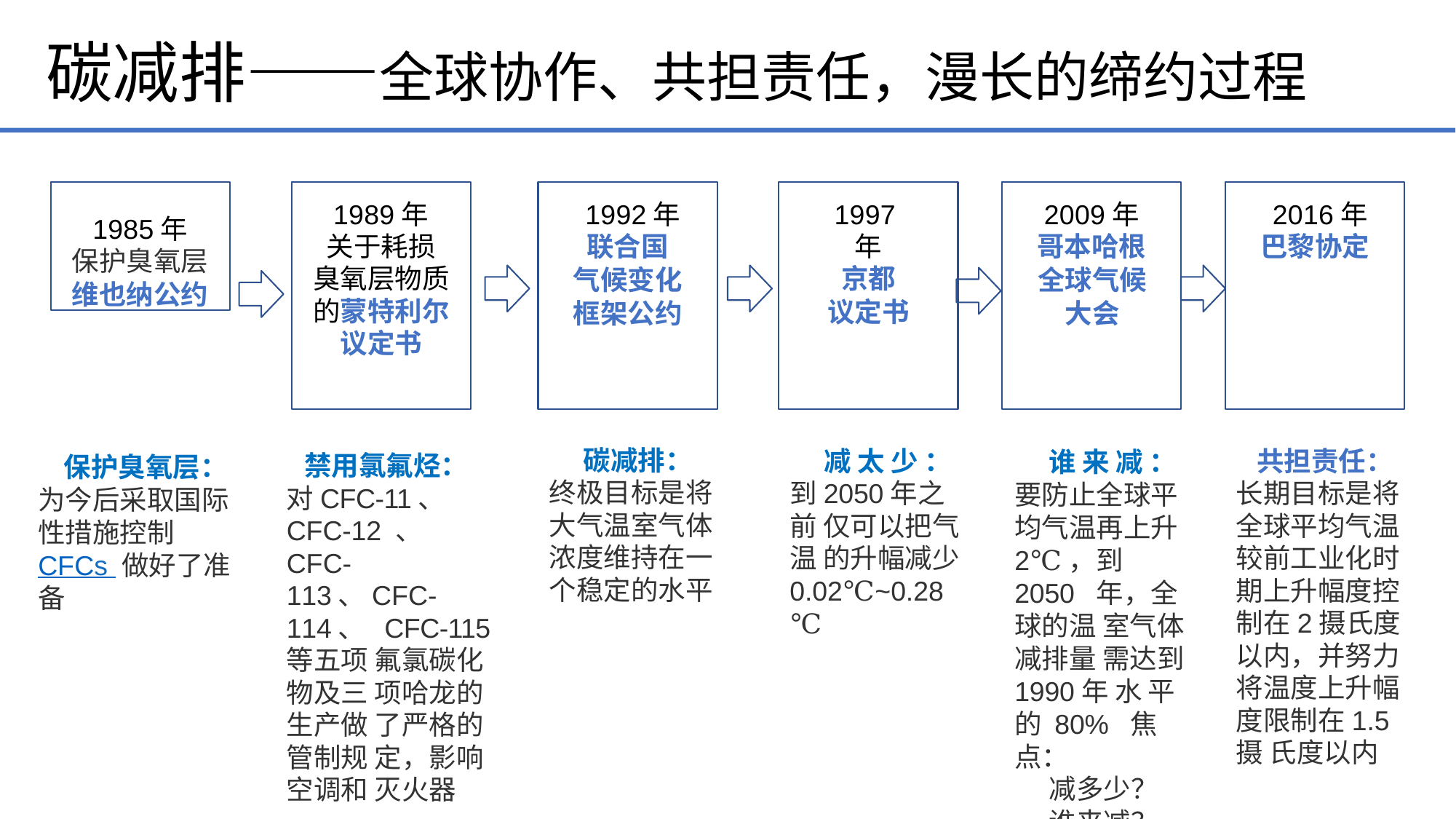

# 碳减排——全球协作、共担责任，漫长的缔约过程

1985年
保护臭氧层
维也纳公约
1989年
关于耗损
臭氧层物质 的蒙特利尔 议定书
1992年
联合国
气候变化 框架公约
1997年
京都
议定书
2009年
哥本哈根
全球气候 大会
2016年
巴黎协定

碳减排：  终极目标是将 大气温室气体 浓度维持在一 个稳定的水平
减 太 少 ：  到2050年之前 仅可以把气温 的升幅减少 0.02℃~0.28℃
谁 来 减 ：  要防止全球平 均气温再上升 2℃，到2050  年，全球的温 室气体减排量 需达到1990年 水 平 的 80%  焦点：
减多少？
谁来减？
共担责任：  长期目标是将 全球平均气温 较前工业化时 期上升幅度控 制在2摄氏度 以内，并努力 将温度上升幅 度限制在1.5摄 氏度以内
保护臭氧层：  为今后采取国际 性措施控制CFCs 做好了准备
禁用氯氟烃：  对CFC-11、 CFC-12 、 CFC-  113、CFC-114、  CFC-115等五项 氟氯碳化物及三 项哈龙的生产做 了严格的管制规 定，影响空调和 灭火器